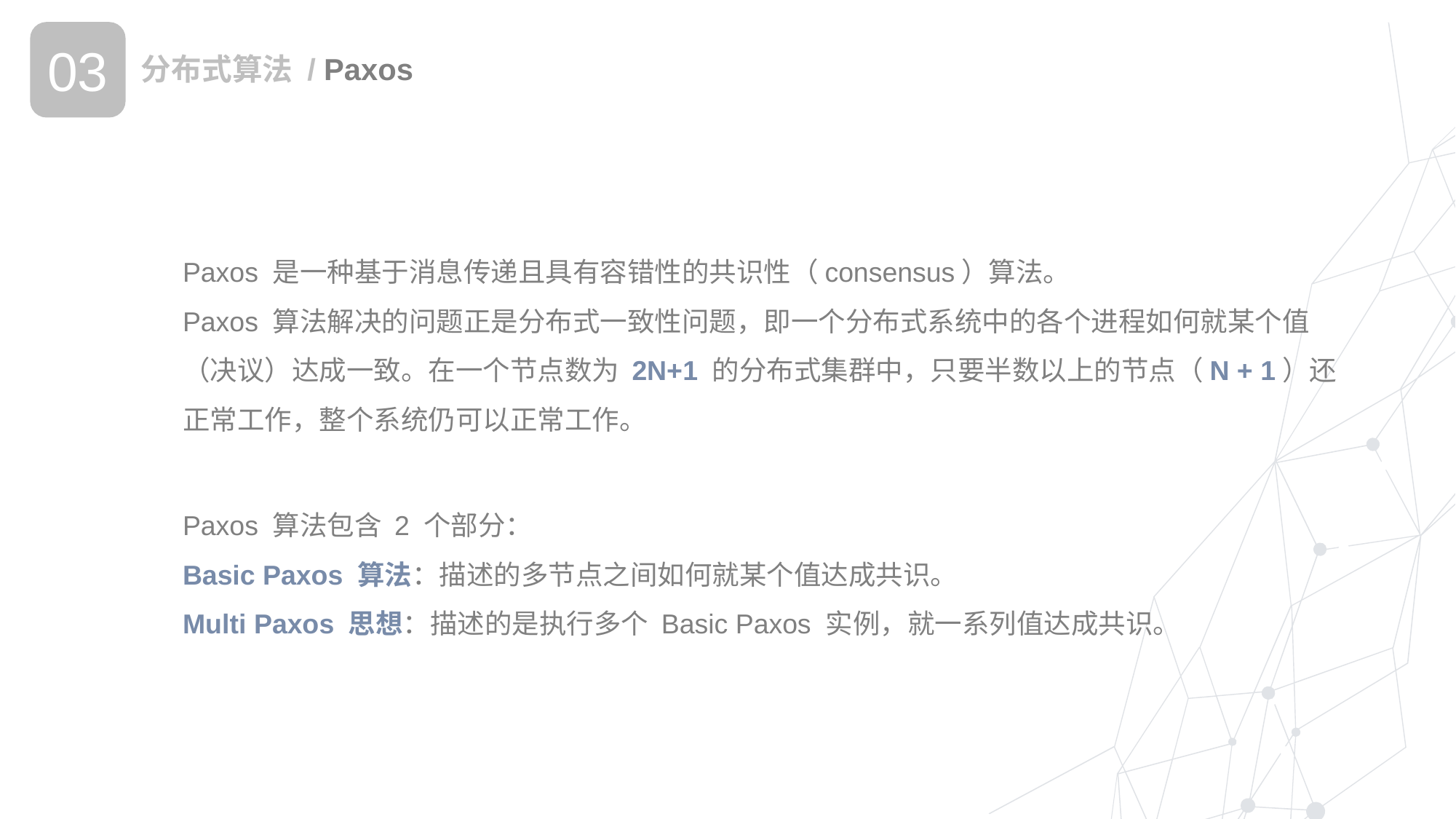

03
分布式算法 / Paxos

Paxos 是一种基于消息传递且具有容错性的共识性（consensus）算法。
Paxos 算法解决的问题正是分布式一致性问题，即一个分布式系统中的各个进程如何就某个值（决议）达成一致。在一个节点数为 2N+1 的分布式集群中，只要半数以上的节点（N + 1）还正常工作，整个系统仍可以正常工作。
Paxos 算法包含 2 个部分：
Basic Paxos 算法：描述的多节点之间如何就某个值达成共识。
Multi Paxos 思想：描述的是执行多个 Basic Paxos 实例，就一系列值达成共识。